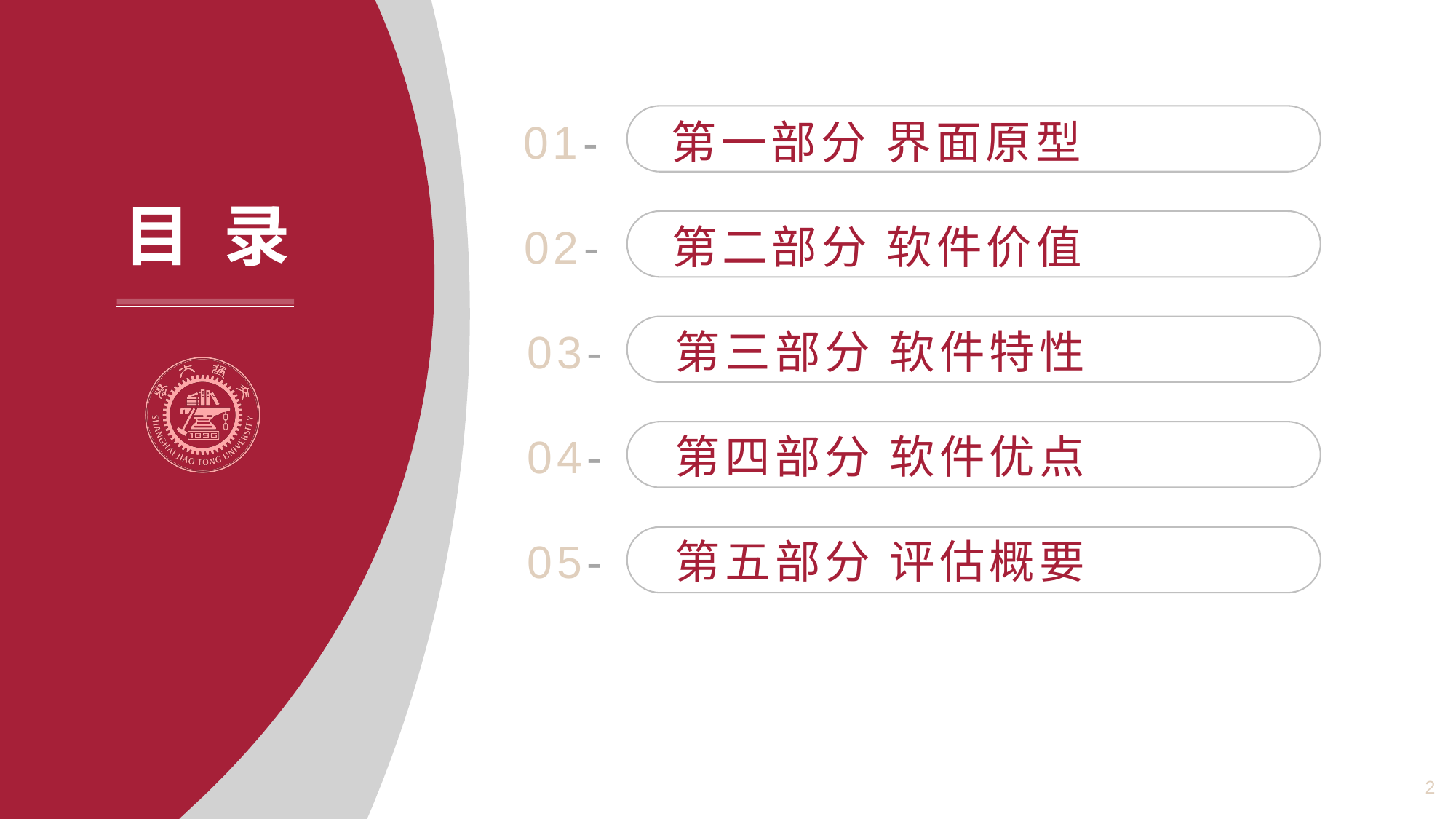

01-
第一部分 界面原型

02-
第二部分 软件价值

03-
第三部分 软件特性

04-
第四部分 软件优点

05-
第五部分 评估概要
2